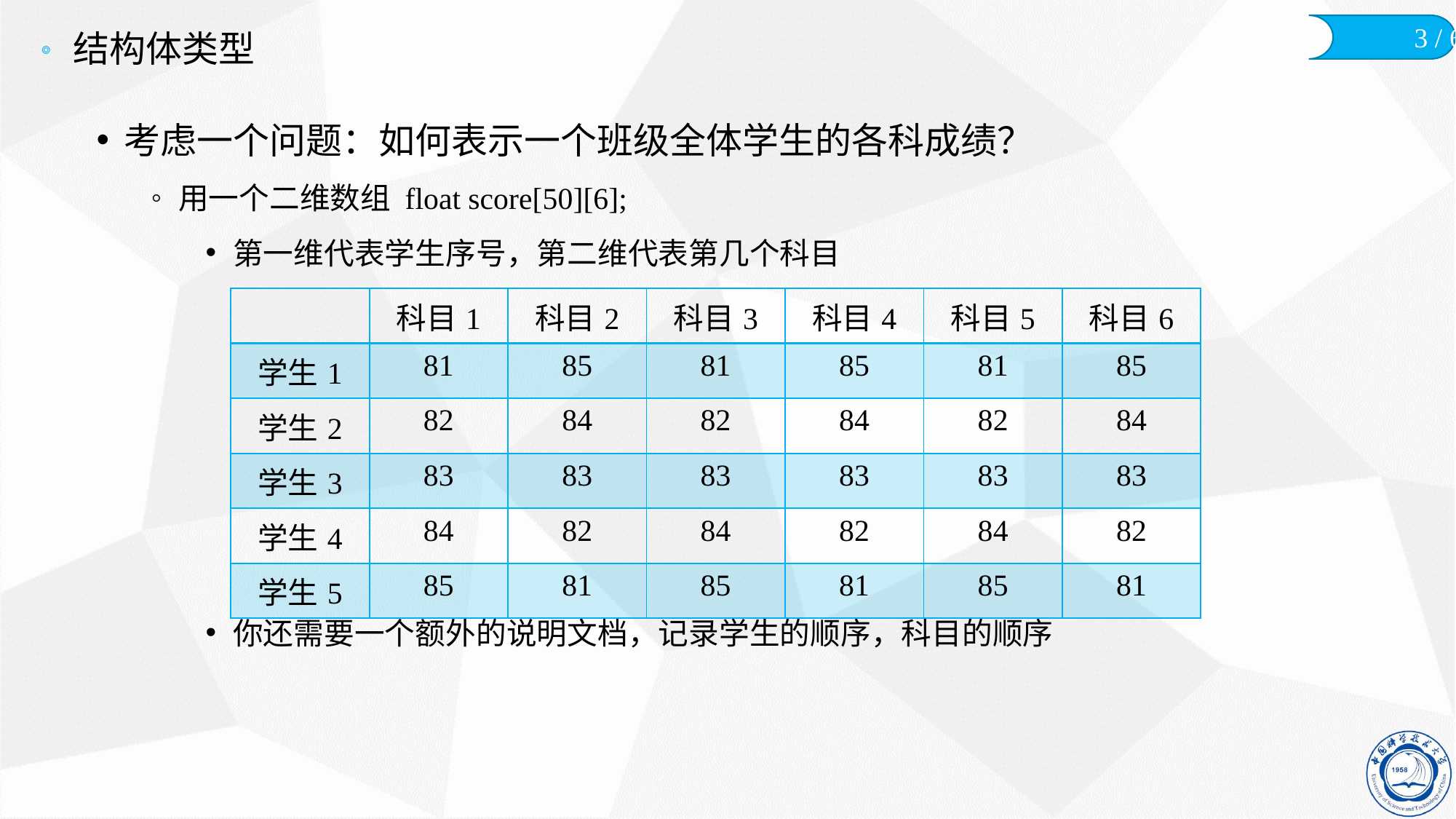

# 结构体类型
考虑一个问题：如何表示一个班级全体学生的各科成绩？
用一个二维数组 float score[50][6];
第一维代表学生序号，第二维代表第几个科目

你还需要一个额外的说明文档，记录学生的顺序，科目的顺序
|  | 科目1 | 科目2 | 科目3 | 科目4 | 科目5 | 科目6 |
| --- | --- | --- | --- | --- | --- | --- |
| 学生1 | 81 | 85 | 81 | 85 | 81 | 85 |
| 学生2 | 82 | 84 | 82 | 84 | 82 | 84 |
| 学生3 | 83 | 83 | 83 | 83 | 83 | 83 |
| 学生4 | 84 | 82 | 84 | 82 | 84 | 82 |
| 学生5 | 85 | 81 | 85 | 81 | 85 | 81 |